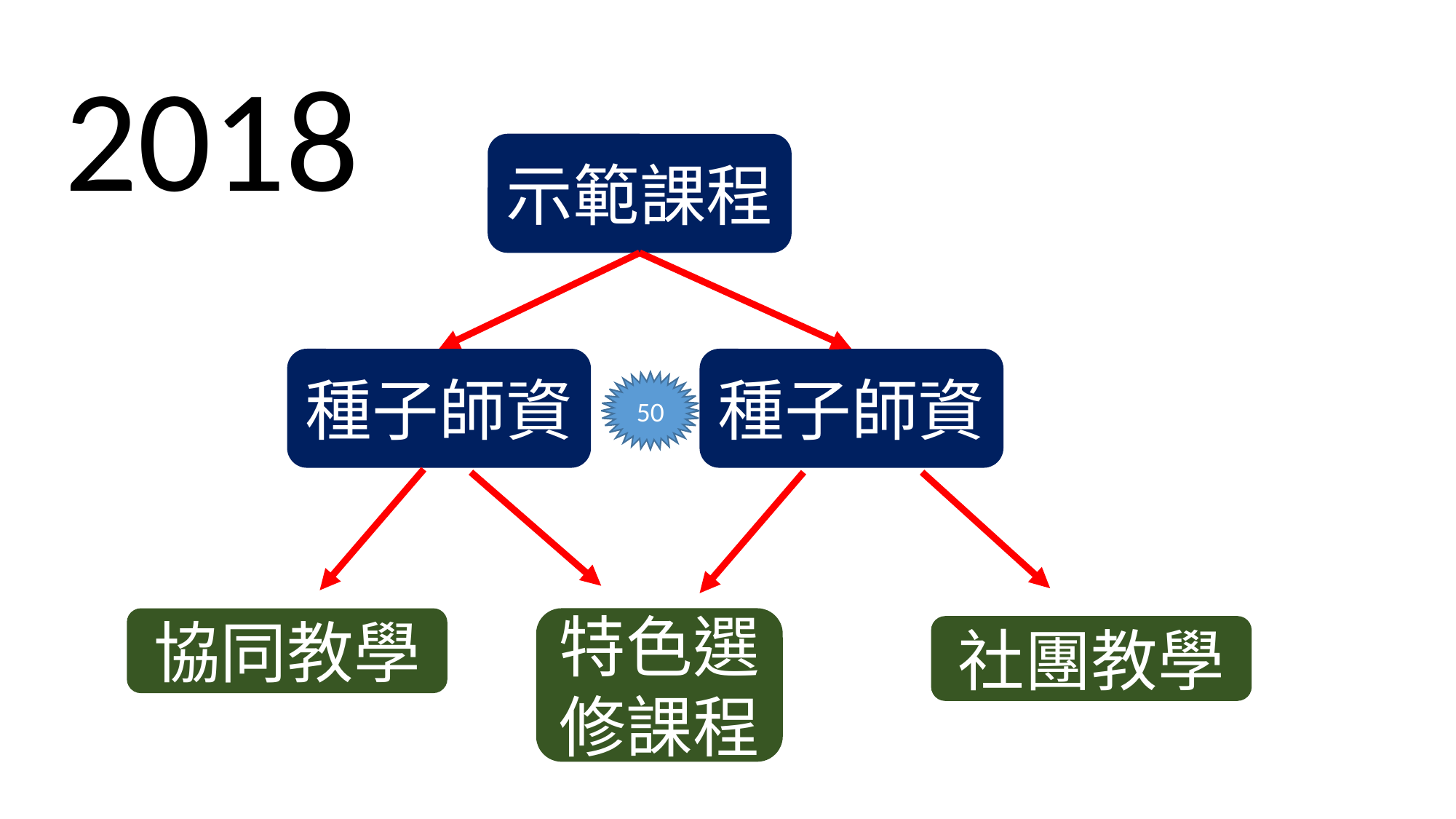

2018
示範課程
種子師資
種子師資
50
協同教學
特色選修課程
社團教學